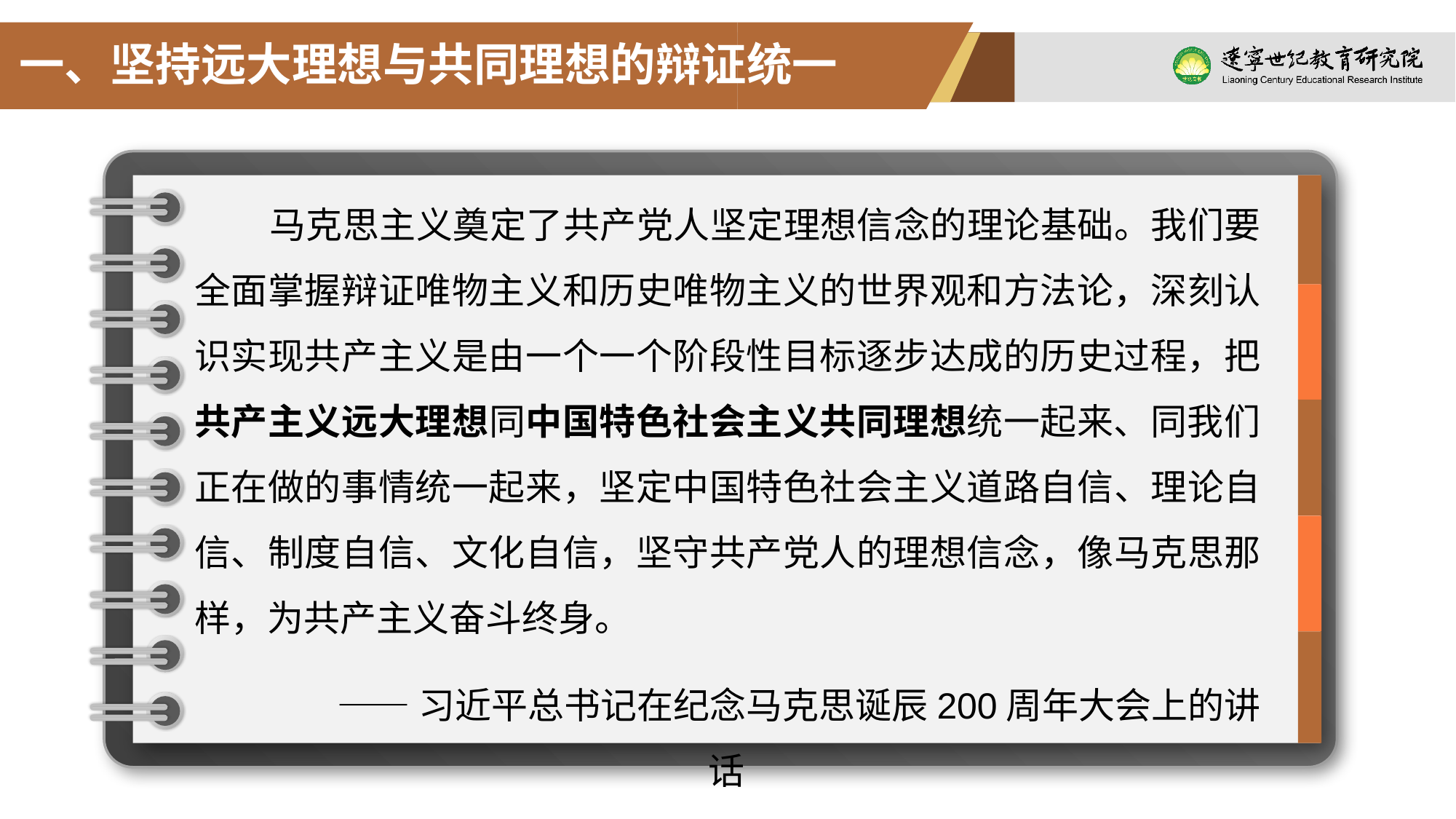

一、坚持远大理想与共同理想的辩证统一

马克思主义奠定了共产党人坚定理想信念的理论基础。我们要全面掌握辩证唯物主义和历史唯物主义的世界观和方法论，深刻认识实现共产主义是由一个一个阶段性目标逐步达成的历史过程，把共产主义远大理想同中国特色社会主义共同理想统一起来、同我们正在做的事情统一起来，坚定中国特色社会主义道路自信、理论自信、制度自信、文化自信，坚守共产党人的理想信念，像马克思那样，为共产主义奋斗终身。
    ——习近平总书记在纪念马克思诞辰200周年大会上的讲话